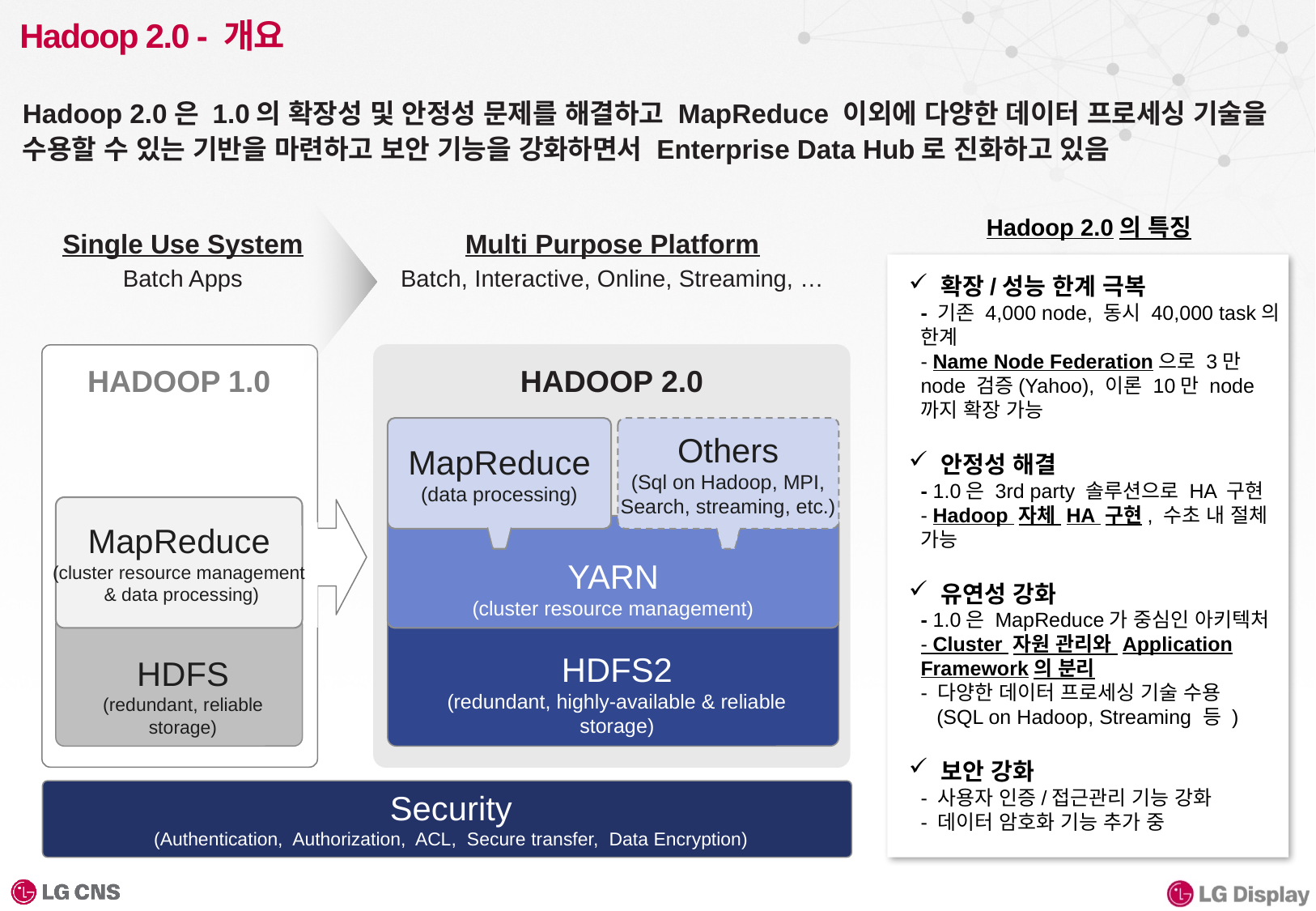

# Hadoop 2.0 - 개요
Hadoop 2.0은 1.0의 확장성 및 안정성 문제를 해결하고 MapReduce 이외에 다양한 데이터 프로세싱 기술을 수용할 수 있는 기반을 마련하고 보안 기능을 강화하면서 Enterprise Data Hub로 진화하고 있음

Hadoop 2.0의 특징
Single Use System
Batch Apps
Multi Purpose Platform
Batch, Interactive, Online, Streaming, …

 확장/성능 한계 극복
- 기존 4,000 node, 동시 40,000 task의 한계
- Name Node Federation으로 3만 node 검증(Yahoo), 이론 10만 node까지 확장 가능

 안정성 해결
- 1.0은 3rd party 솔루션으로 HA 구현
- Hadoop 자체 HA 구현, 수초 내 절체 가능

 유연성 강화
- 1.0은 MapReduce가 중심인 아키텍처
- Cluster 자원 관리와 Application Framework의 분리
- 다양한 데이터 프로세싱 기술 수용
  (SQL on Hadoop, Streaming 등 )

 보안 강화
- 사용자 인증/접근관리 기능 강화
- 데이터 암호화 기능 추가 중

HADOOP 1.0
HADOOP 2.0
MapReduce
(data processing)
Others
(Sql on Hadoop, MPI,
Search, streaming, etc.)
YARN
(cluster resource management)

HDFS2
(redundant, highly-available & reliable storage)
MapReduce
(cluster resource management
 & data processing)

HDFS
(redundant, reliable storage)
Security
(Authentication,  Authorization,  ACL,  Secure transfer,  Data Encryption)